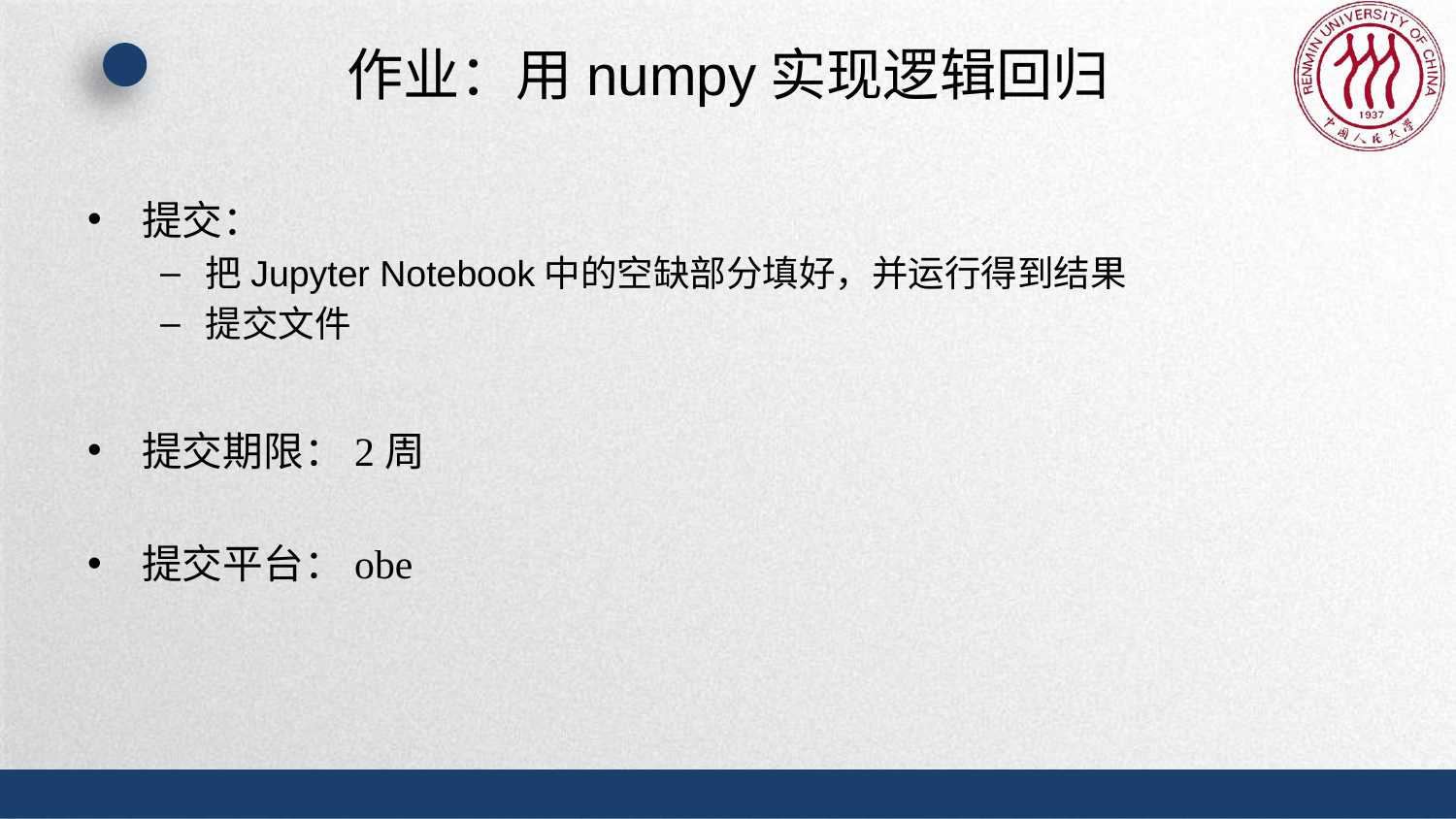

# 作业：用numpy实现逻辑回归

提交：
把Jupyter Notebook中的空缺部分填好，并运行得到结果
提交文件

提交期限：2周

提交平台：obe